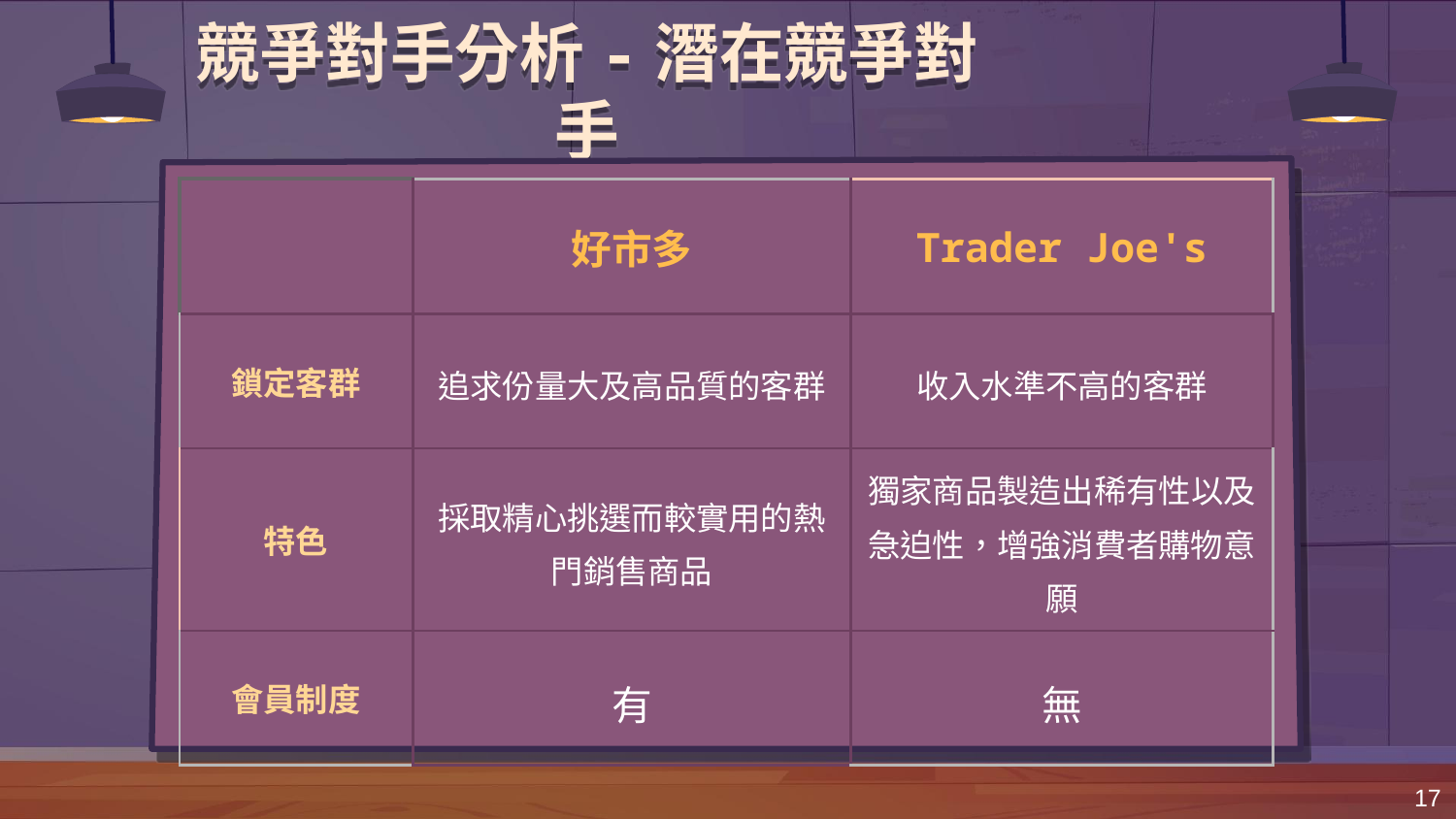

競爭對手分析-潛在競爭對手

|  | 好市多 | Trader Joe's |
| --- | --- | --- |
| 鎖定客群 | 追求份量大及高品質的客群 | 收入水準不高的客群 |
| 特色 | 採取精心挑選而較實用的熱門銷售商品 | 獨家商品製造出稀有性以及急迫性，增強消費者購物意願 |
| 會員制度 | 有 | 無 |
17